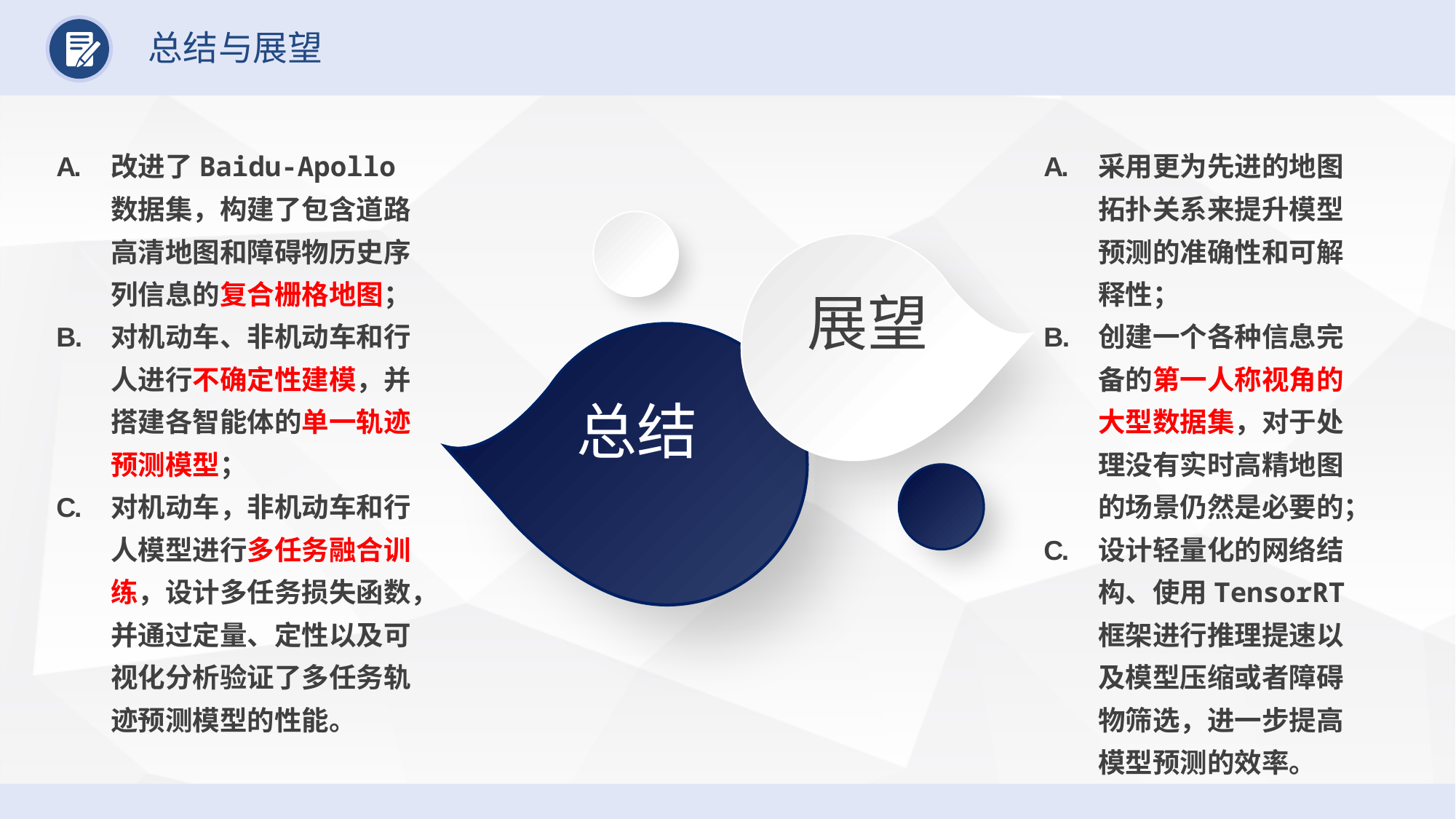

总结与展望
改进了Baidu-Apollo数据集，构建了包含道路高清地图和障碍物历史序列信息的复合栅格地图；
对机动车、非机动车和行人进行不确定性建模，并搭建各智能体的单一轨迹预测模型；
对机动车，非机动车和行人模型进行多任务融合训练，设计多任务损失函数，并通过定量、定性以及可视化分析验证了多任务轨迹预测模型的性能。
采用更为先进的地图拓扑关系来提升模型预测的准确性和可解释性；
创建一个各种信息完备的第一人称视角的大型数据集，对于处理没有实时高精地图的场景仍然是必要的；
设计轻量化的网络结构、使用TensorRT框架进行推理提速以及模型压缩或者障碍物筛选，进一步提高模型预测的效率。

展望
总结